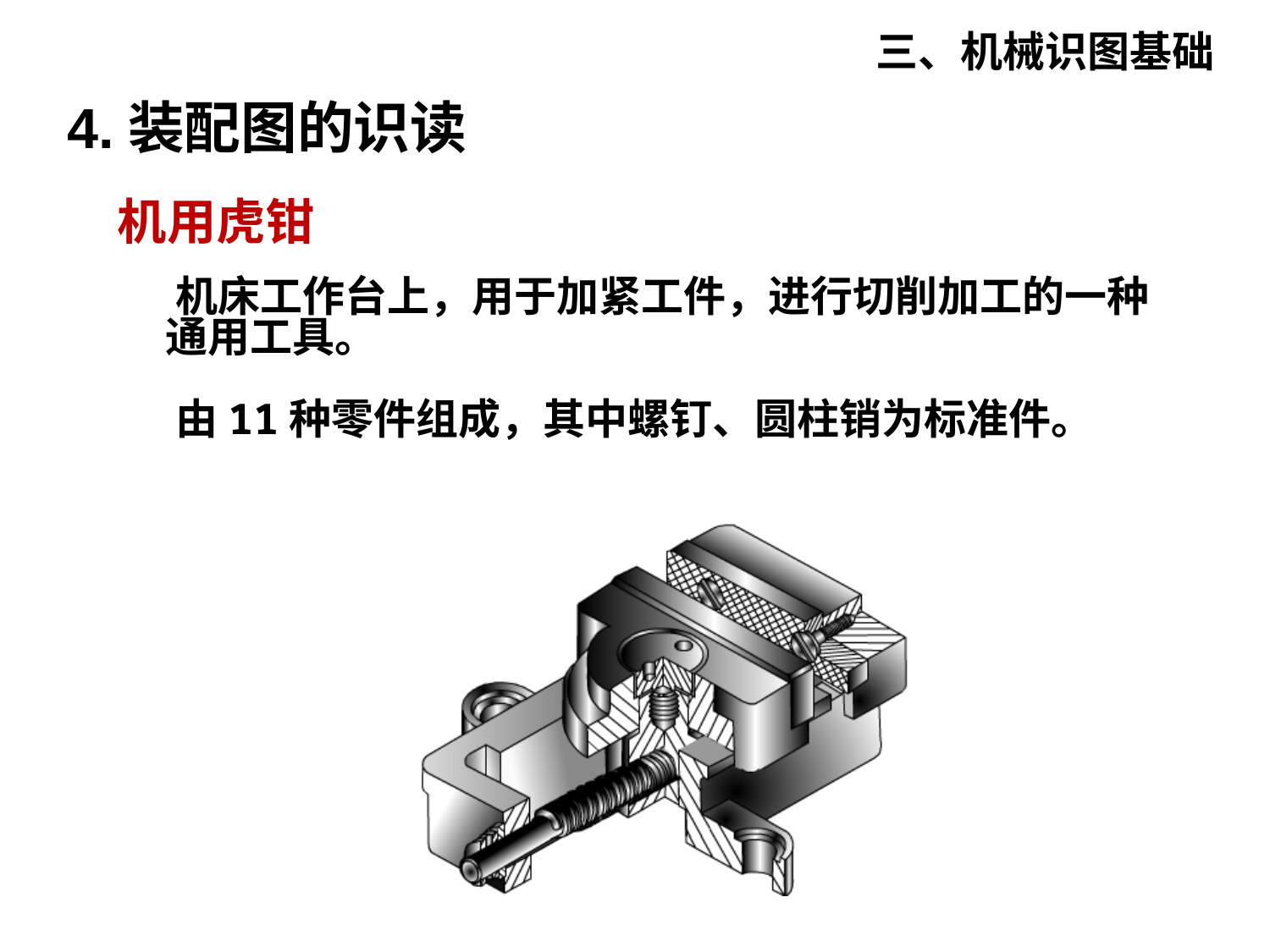

三、机械识图基础
4.装配图的识读
机用虎钳
     机床工作台上，用于加紧工件，进行切削加工的一种通用工具。
     由11种零件组成，其中螺钉、圆柱销为标准件。